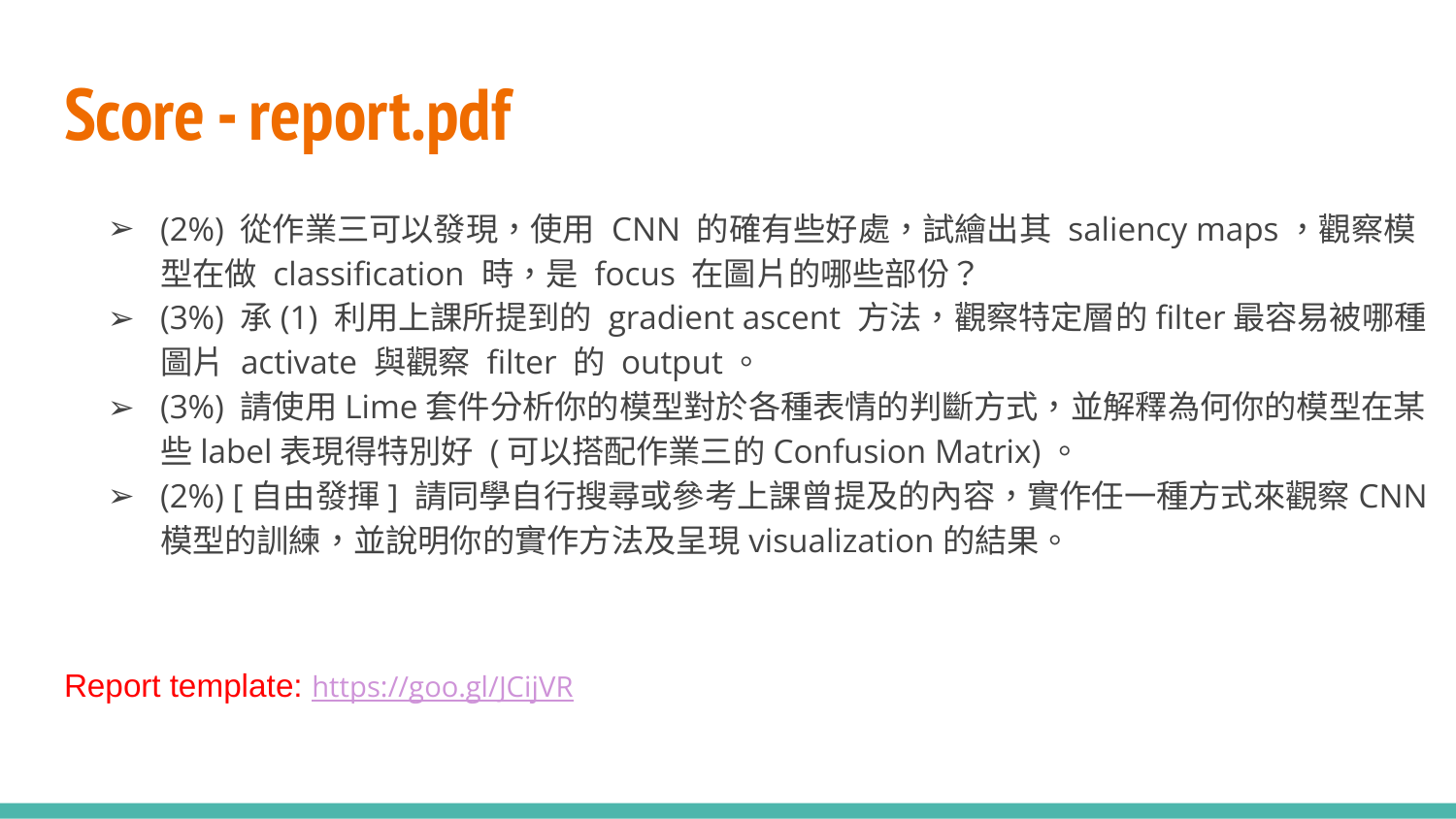

# Score - report.pdf
(2%) 從作業三可以發現，使用 CNN 的確有些好處，試繪出其 saliency maps，觀察模型在做 classification 時，是 focus 在圖片的哪些部份？
(3%) 承(1) 利用上課所提到的 gradient ascent 方法，觀察特定層的filter最容易被哪種圖片 activate 與觀察 filter 的 output。
(3%) 請使用Lime套件分析你的模型對於各種表情的判斷方式，並解釋為何你的模型在某些label表現得特別好 (可以搭配作業三的Confusion Matrix)。
(2%) [自由發揮] 請同學自行搜尋或參考上課曾提及的內容，實作任一種方式來觀察CNN模型的訓練，並說明你的實作方法及呈現visualization的結果。

Report template: https://goo.gl/JCijVR